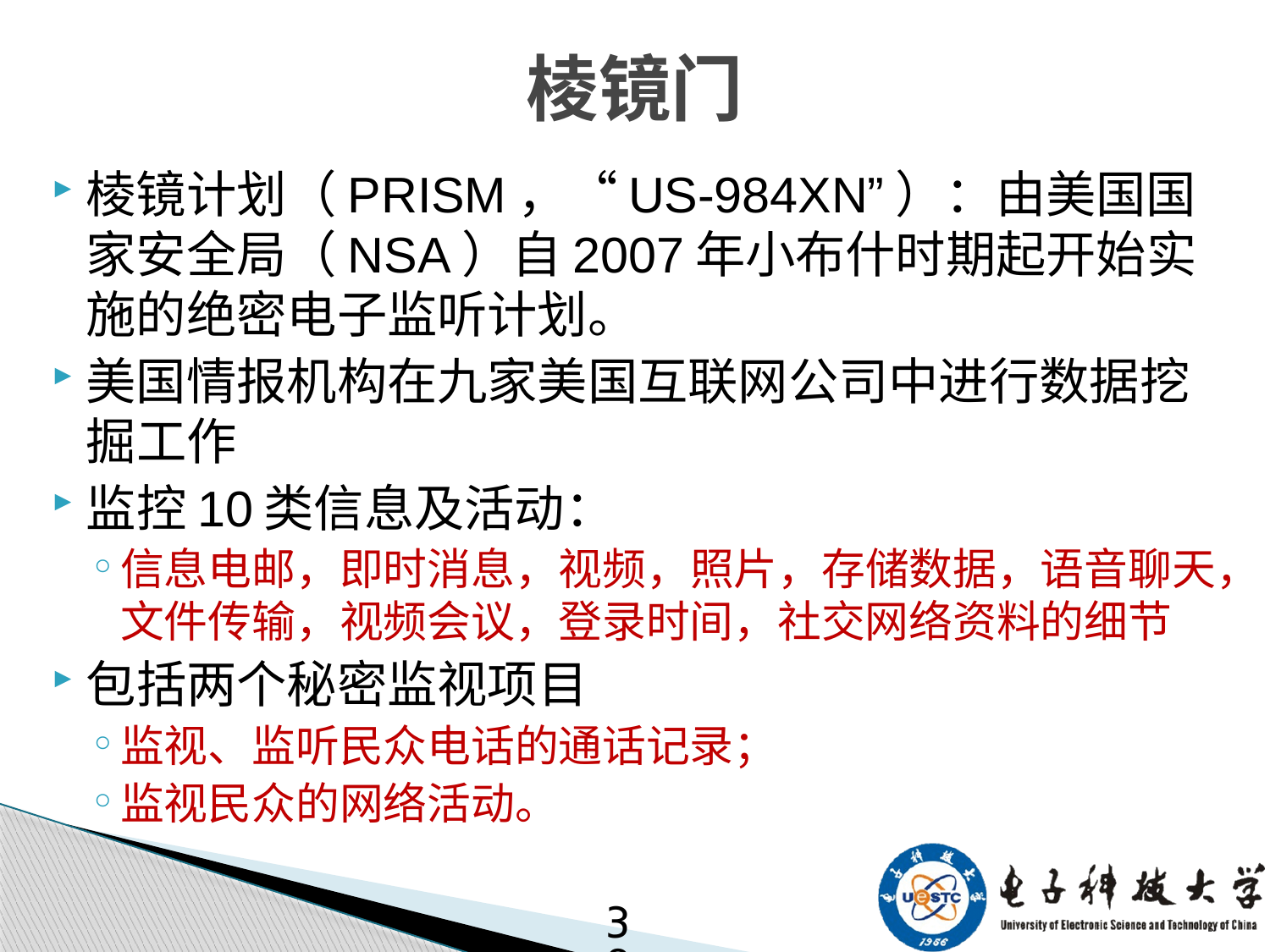

# 棱镜门
棱镜计划（PRISM，“US-984XN”）：由美国国家安全局（NSA）自2007年小布什时期起开始实施的绝密电子监听计划。
美国情报机构在九家美国互联网公司中进行数据挖掘工作
监控10类信息及活动：
信息电邮，即时消息，视频，照片，存储数据，语音聊天，文件传输，视频会议，登录时间，社交网络资料的细节
包括两个秘密监视项目
监视、监听民众电话的通话记录；
监视民众的网络活动。
38